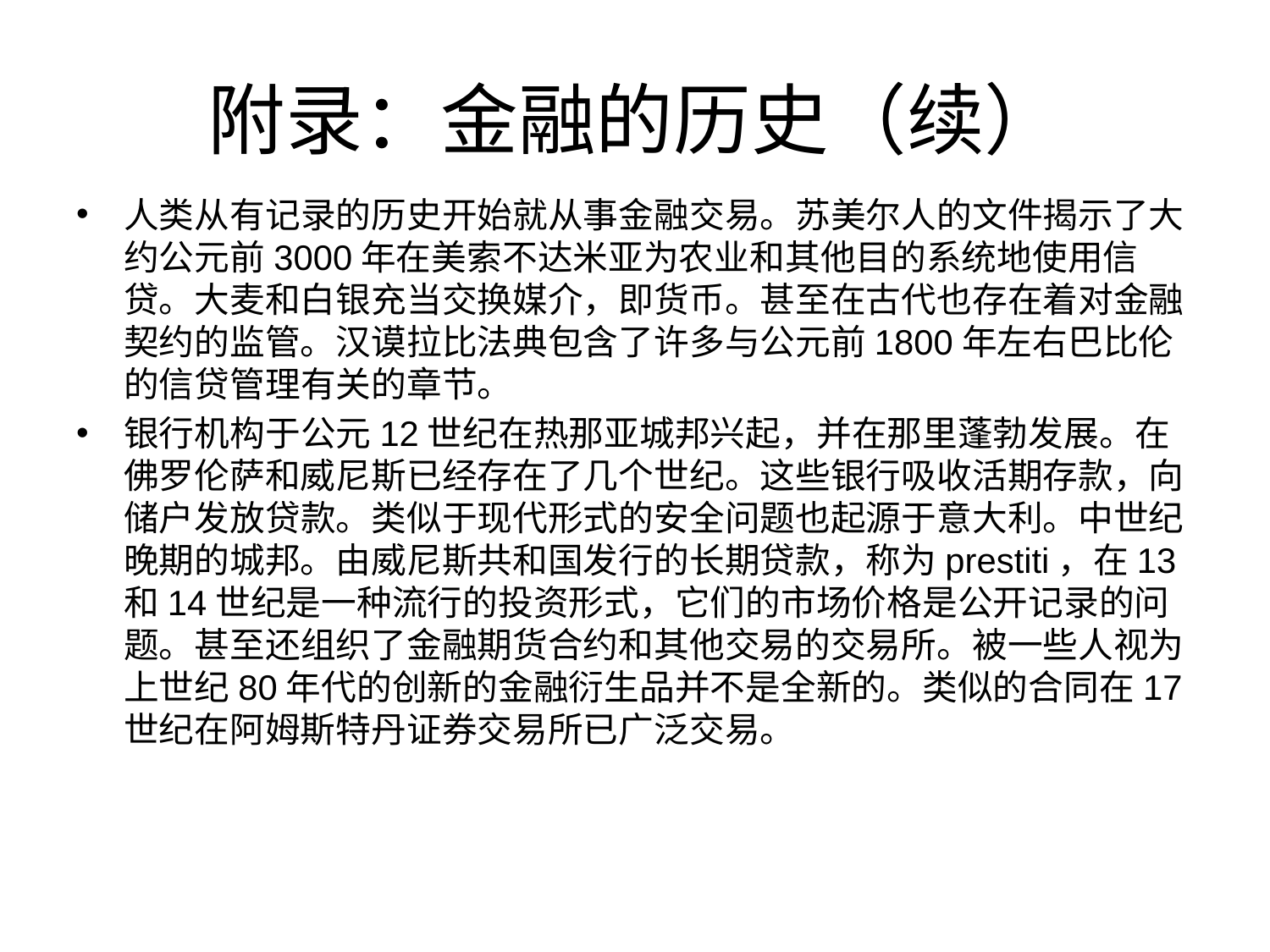

# 附录：金融的历史（续）
人类从有记录的历史开始就从事金融交易。苏美尔人的文件揭示了大约公元前3000年在美索不达米亚为农业和其他目的系统地使用信贷。大麦和白银充当交换媒介，即货币。甚至在古代也存在着对金融契约的监管。汉谟拉比法典包含了许多与公元前1800年左右巴比伦的信贷管理有关的章节。
银行机构于公元12世纪在热那亚城邦兴起，并在那里蓬勃发展。在佛罗伦萨和威尼斯已经存在了几个世纪。这些银行吸收活期存款，向储户发放贷款。类似于现代形式的安全问题也起源于意大利。中世纪晚期的城邦。由威尼斯共和国发行的长期贷款，称为prestiti，在13和14世纪是一种流行的投资形式，它们的市场价格是公开记录的问题。甚至还组织了金融期货合约和其他交易的交易所。被一些人视为上世纪80年代的创新的金融衍生品并不是全新的。类似的合同在17世纪在阿姆斯特丹证券交易所已广泛交易。